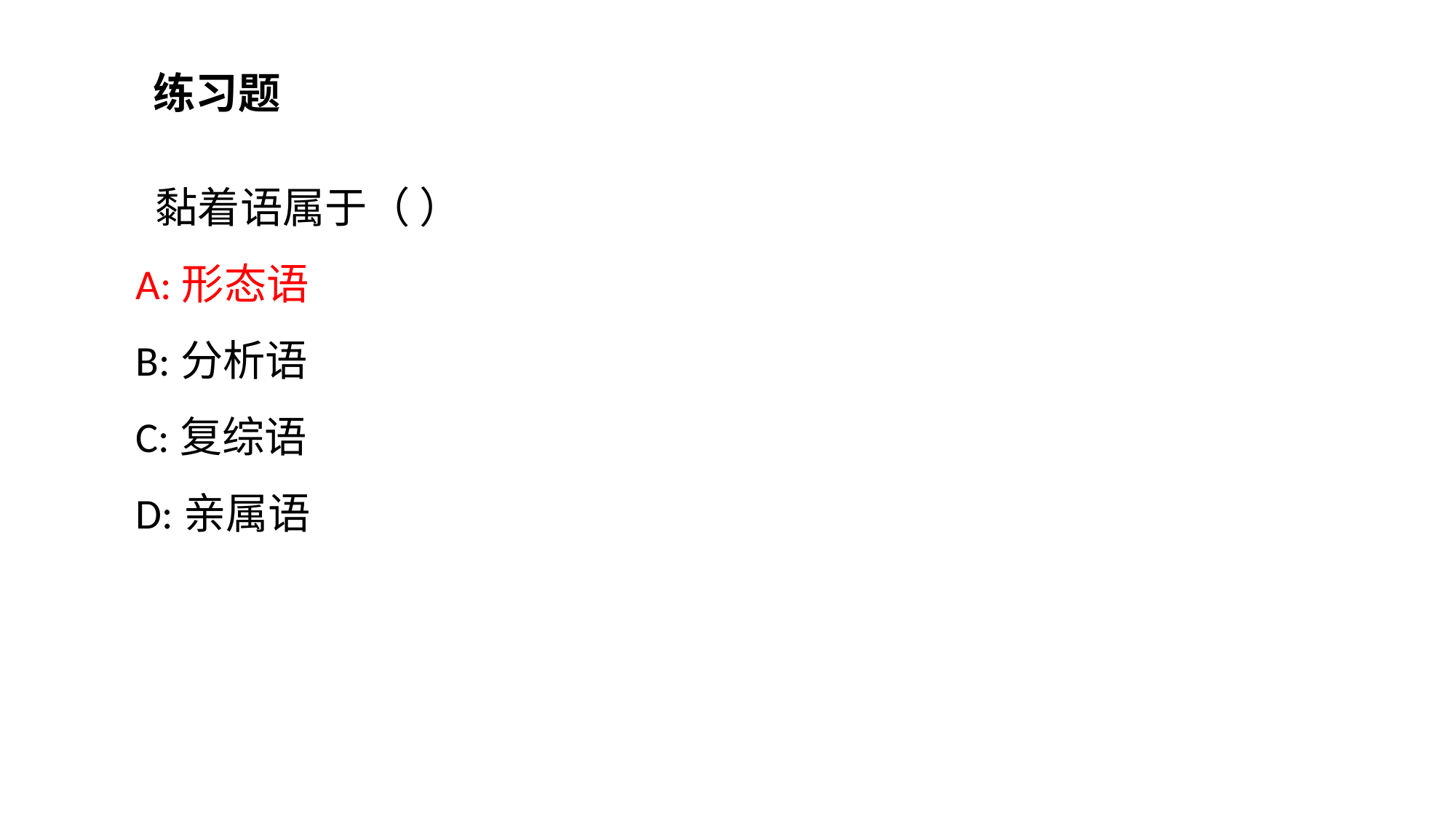

练习题
 黏着语属于（ ）
A:形态语
B:分析语
C:复综语
D:亲属语